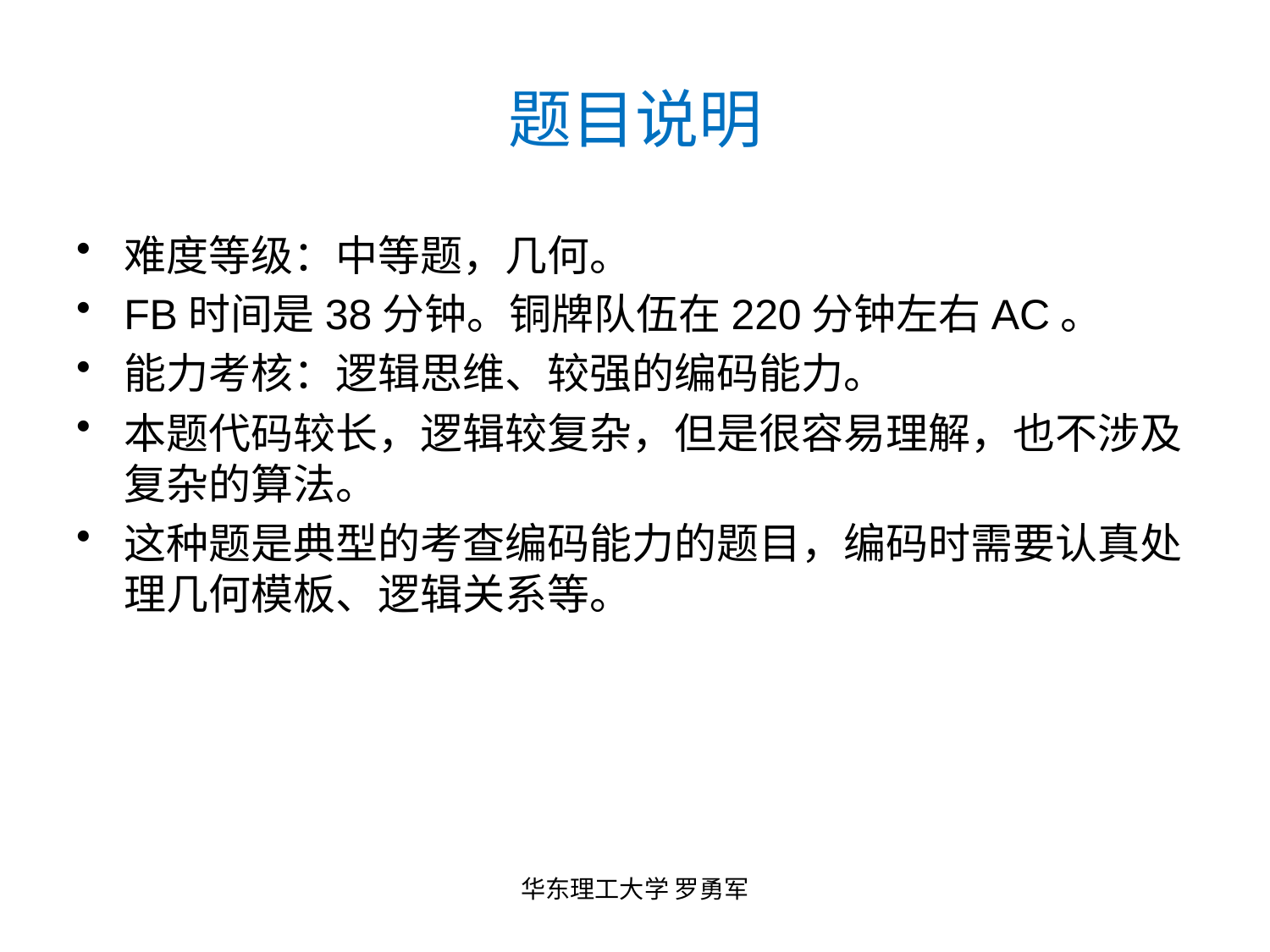

# 题目说明
难度等级：中等题，几何。
FB时间是38分钟。铜牌队伍在220分钟左右AC。
能力考核：逻辑思维、较强的编码能力。
本题代码较长，逻辑较复杂，但是很容易理解，也不涉及复杂的算法。
这种题是典型的考查编码能力的题目，编码时需要认真处理几何模板、逻辑关系等。

华东理工大学 罗勇军